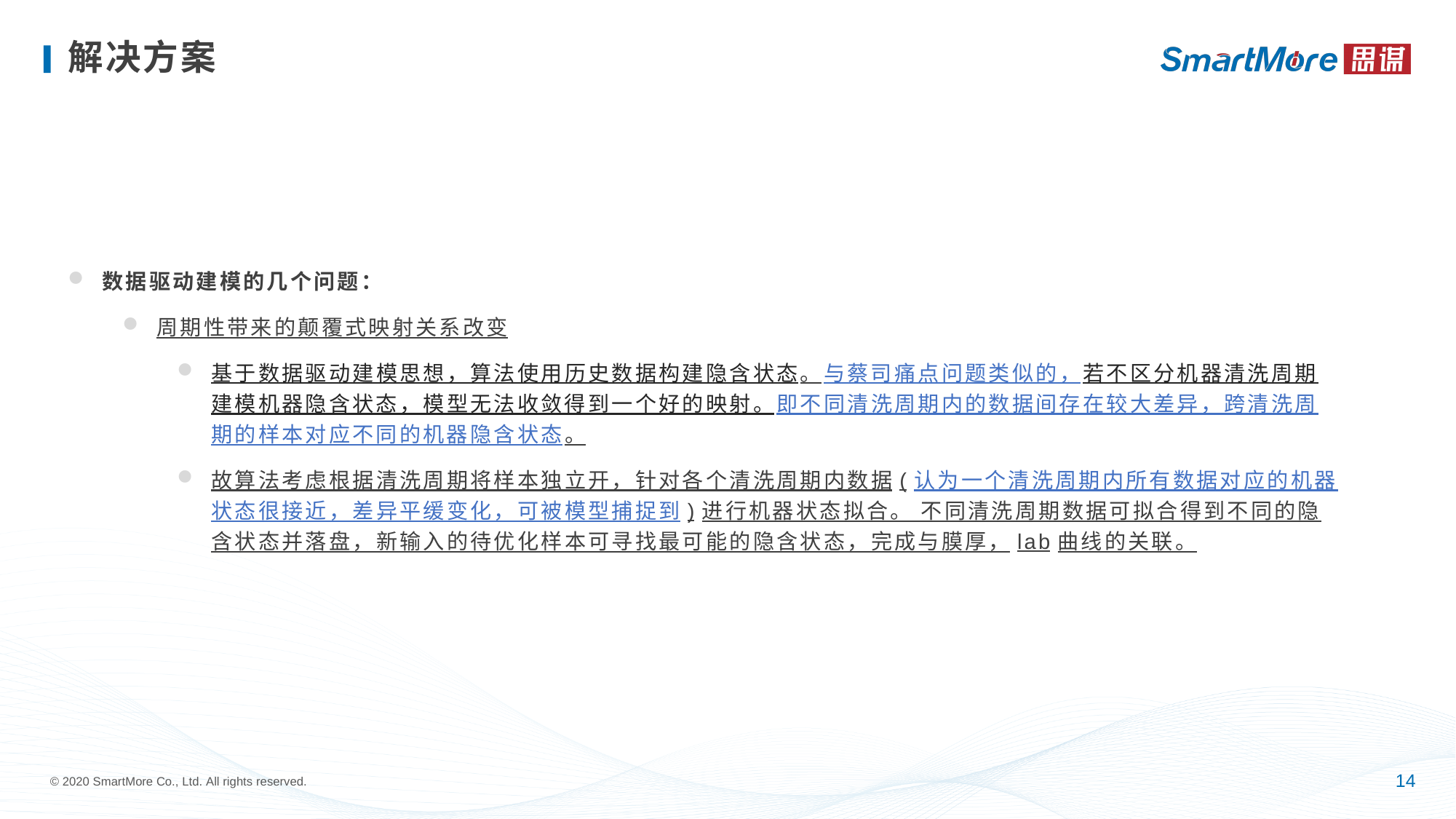

# 解决方案
数据驱动建模的几个问题：
周期性带来的颠覆式映射关系改变
基于数据驱动建模思想，算法使用历史数据构建隐含状态。与蔡司痛点问题类似的，若不区分机器清洗周期建模机器隐含状态，模型无法收敛得到一个好的映射。即不同清洗周期内的数据间存在较大差异，跨清洗周期的样本对应不同的机器隐含状态。
故算法考虑根据清洗周期将样本独立开，针对各个清洗周期内数据(认为一个清洗周期内所有数据对应的机器状态很接近，差异平缓变化，可被模型捕捉到)进行机器状态拟合。 不同清洗周期数据可拟合得到不同的隐含状态并落盘，新输入的待优化样本可寻找最可能的隐含状态，完成与膜厚，lab曲线的关联。